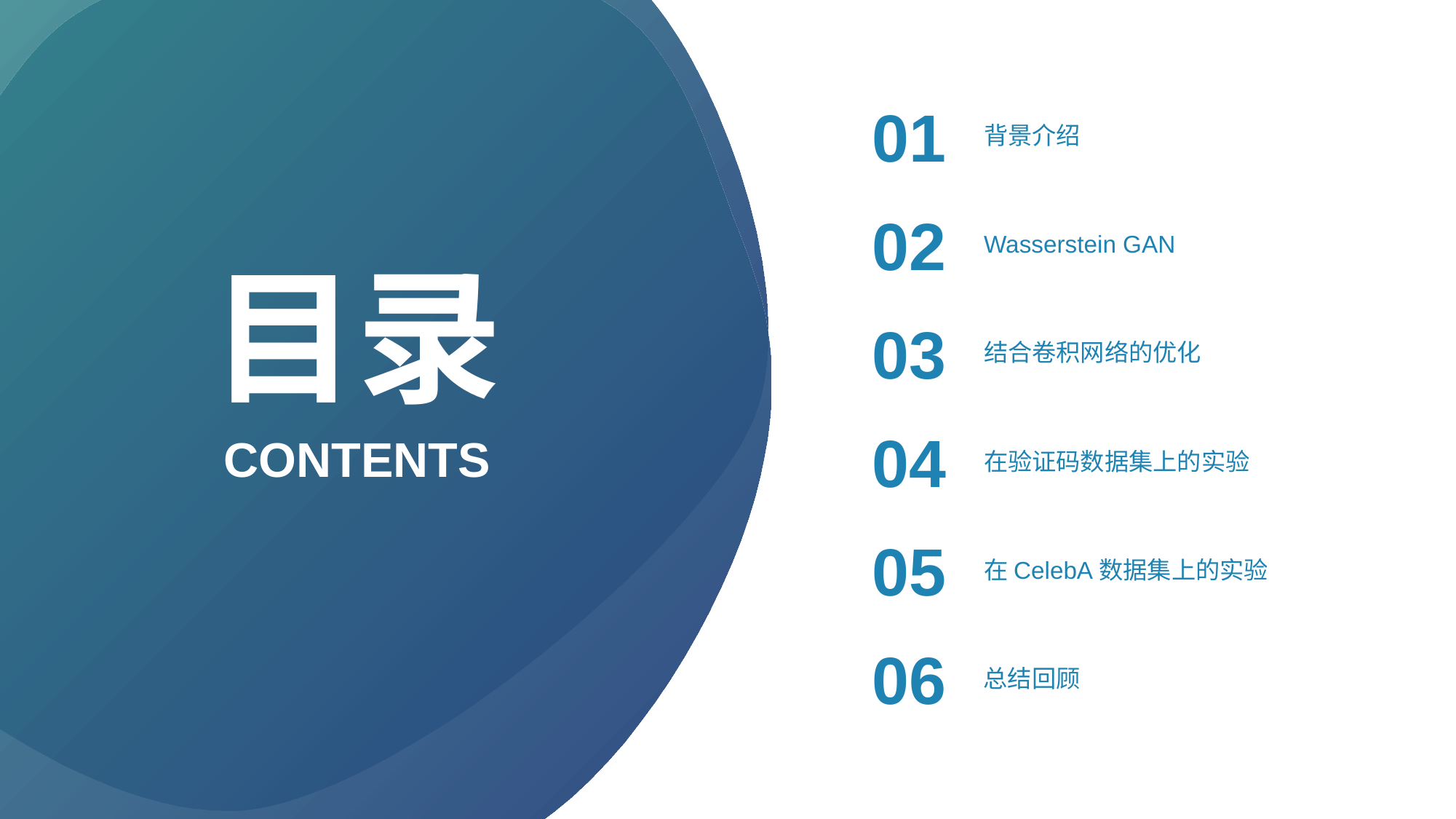

01
背景介绍
02
Wasserstein GAN
目录
03
结合卷积网络的优化
04
在验证码数据集上的实验
CONTENTS
05
在CelebA数据集上的实验
06
总结回顾